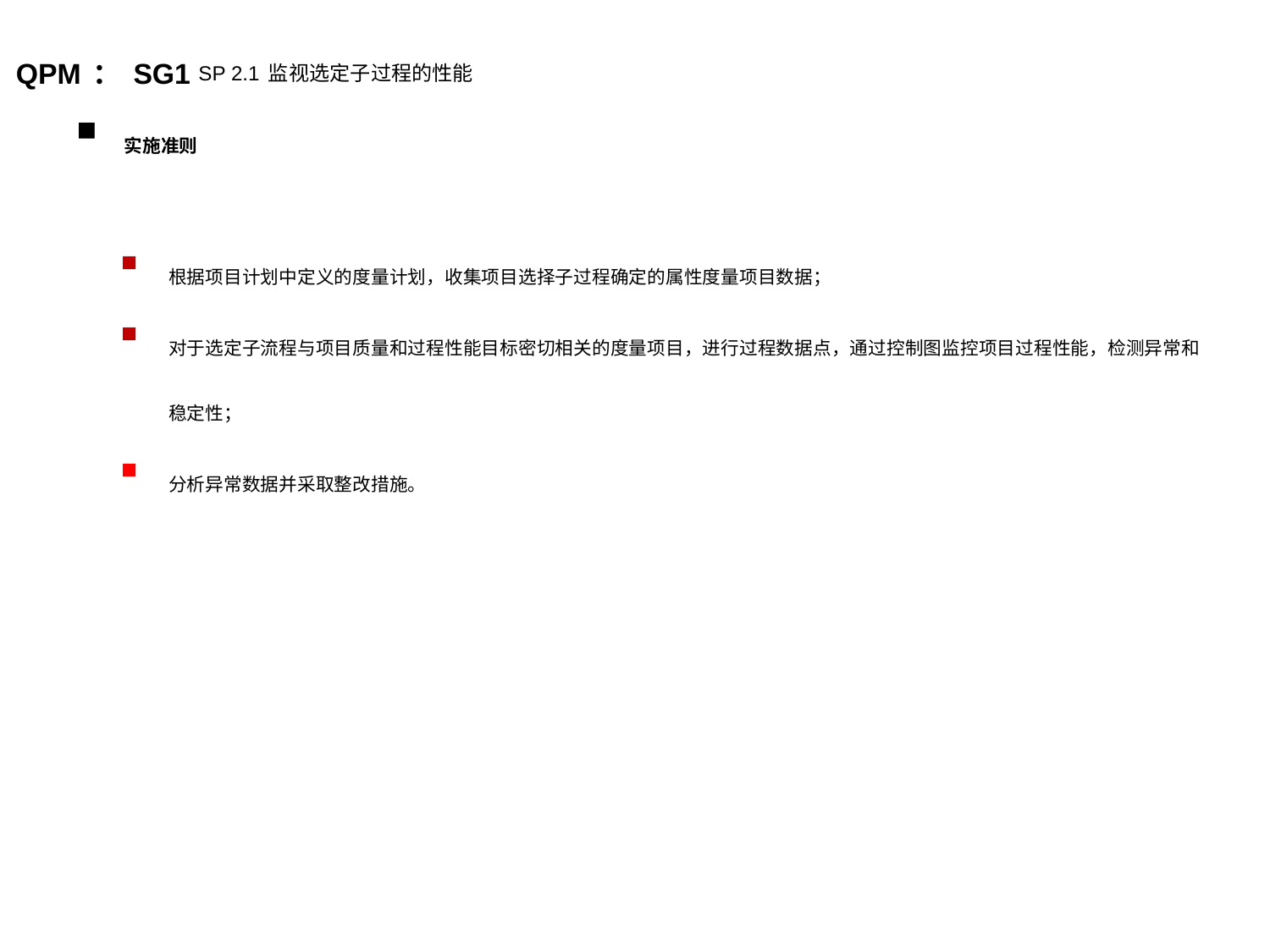

QPM：SG1 SP 2.1监视选定子过程的性能
实施准则
根据项目计划中定义的度量计划，收集项目选择子过程确定的属性度量项目数据；
对于选定子流程与项目质量和过程性能目标密切相关的度量项目，进行过程数据点，通过控制图监控项目过程性能，检测异常和稳定性；
分析异常数据并采取整改措施。